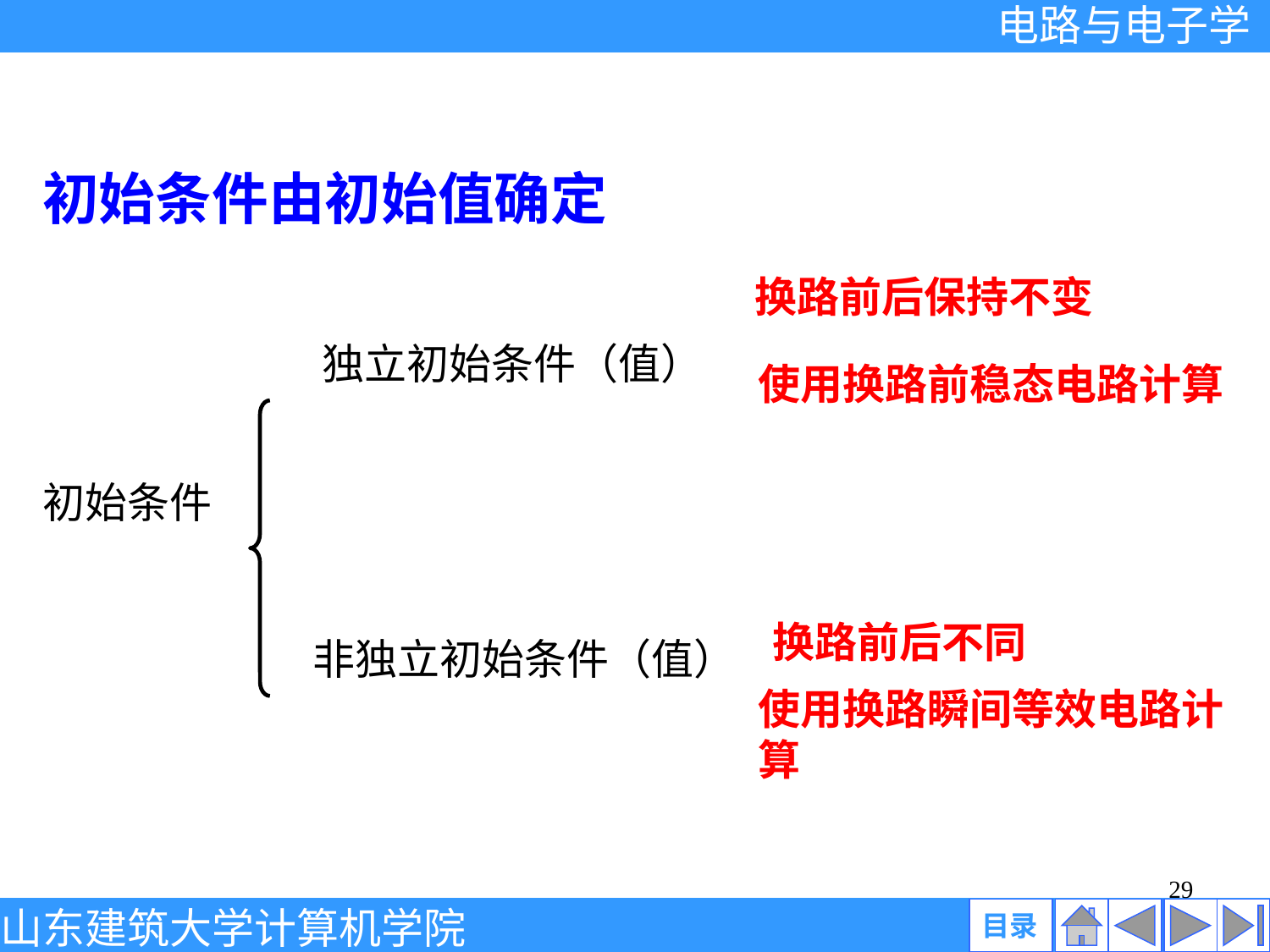

初始条件由初始值确定

独立初始条件（值）

初始条件
非独立初始条件（值）
换路前后保持不变
使用换路前稳态电路计算
换路前后不同
使用换路瞬间等效电路计算
29